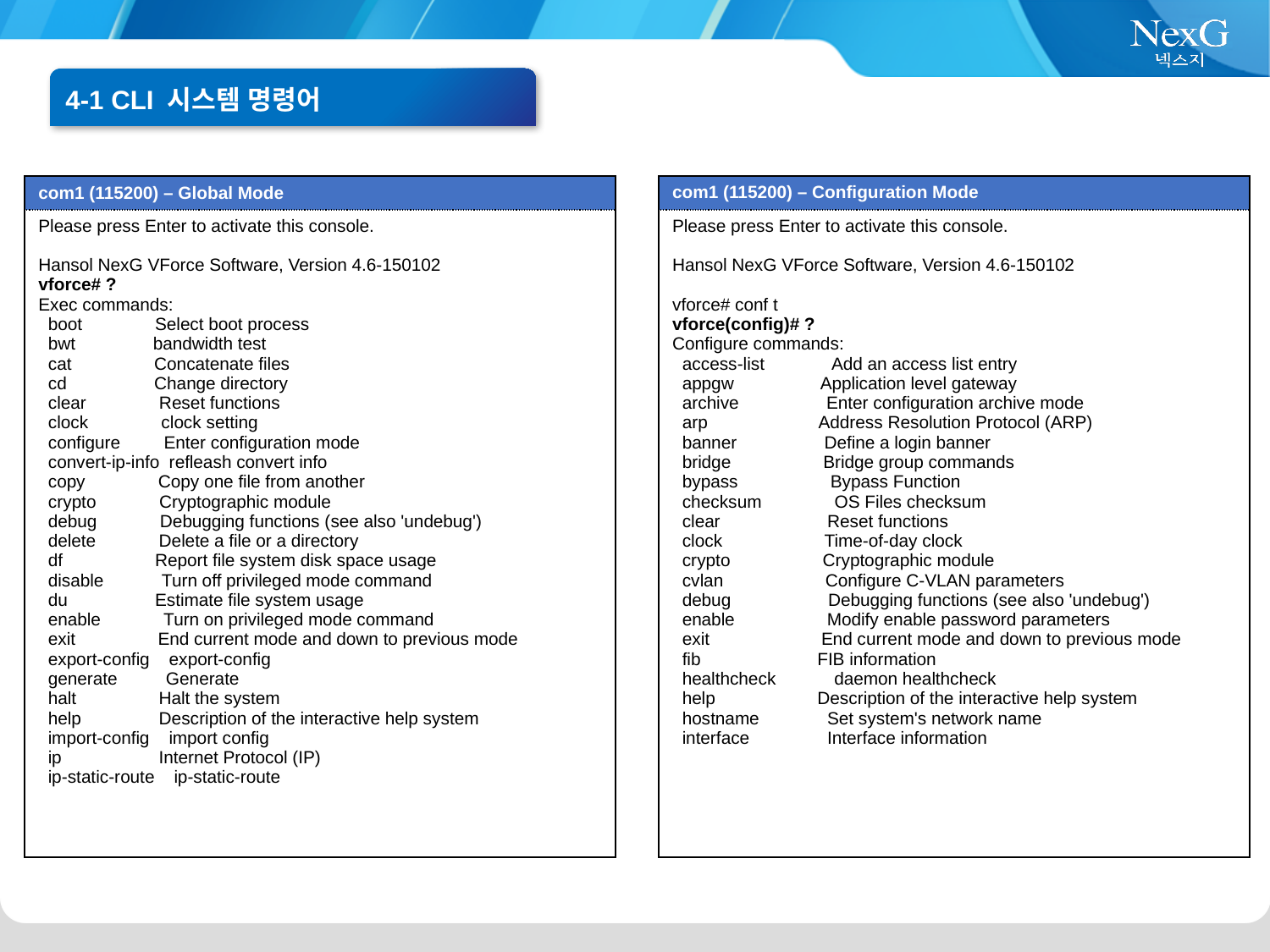

4-1 CLI 시스템 명령어
| com1 (115200) – Configuration Mode |
| --- |
| Please press Enter to activate this console. Hansol NexG VForce Software, Version 4.6-150102 vforce# conf t vforce(config)# ? Configure commands: access-list Add an access list entry appgw Application level gateway archive Enter configuration archive mode arp Address Resolution Protocol (ARP) banner Define a login banner bridge Bridge group commands bypass Bypass Function checksum OS Files checksum clear Reset functions clock Time-of-day clock crypto Cryptographic module cvlan Configure C-VLAN parameters debug Debugging functions (see also 'undebug') enable Modify enable password parameters exit End current mode and down to previous mode fib FIB information healthcheck daemon healthcheck help Description of the interactive help system hostname Set system's network name interface Interface information |
| com1 (115200) – Global Mode |
| --- |
| Please press Enter to activate this console. Hansol NexG VForce Software, Version 4.6-150102 vforce# ? Exec commands: boot Select boot process bwt bandwidth test cat Concatenate files cd Change directory clear Reset functions clock clock setting configure Enter configuration mode convert-ip-info refleash convert info copy Copy one file from another crypto Cryptographic module debug Debugging functions (see also 'undebug') delete Delete a file or a directory df Report file system disk space usage disable Turn off privileged mode command du Estimate file system usage enable Turn on privileged mode command exit End current mode and down to previous mode export-config export-config generate Generate halt Halt the system help Description of the interactive help system import-config import config ip Internet Protocol (IP) ip-static-route ip-static-route |